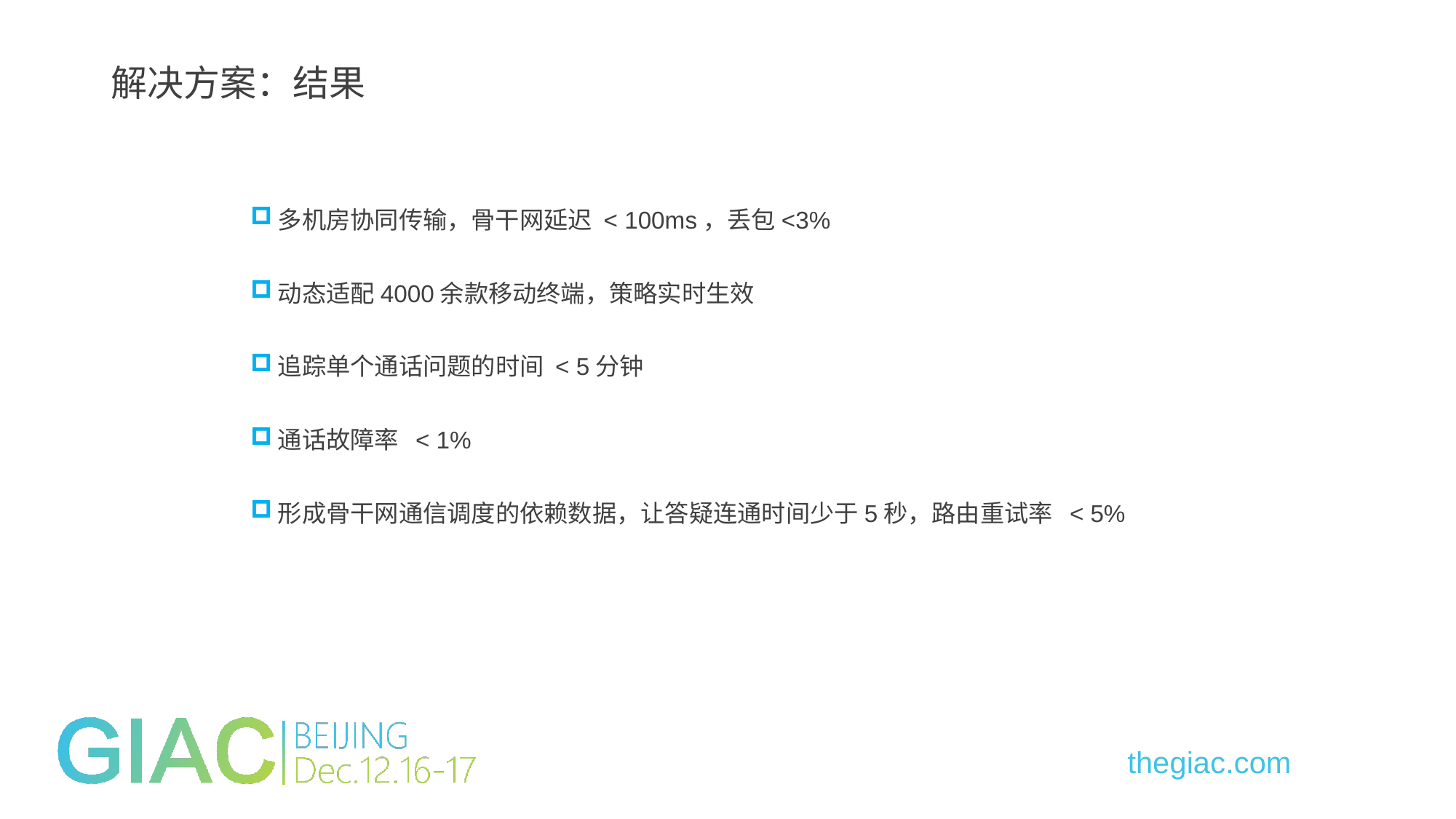

解决方案：结果
多机房协同传输，骨干网延迟 < 100ms，丢包<3%
动态适配4000余款移动终端，策略实时生效
追踪单个通话问题的时间 < 5分钟
通话故障率  < 1%
形成骨干网通信调度的依赖数据，让答疑连通时间少于5秒，路由重试率  < 5%